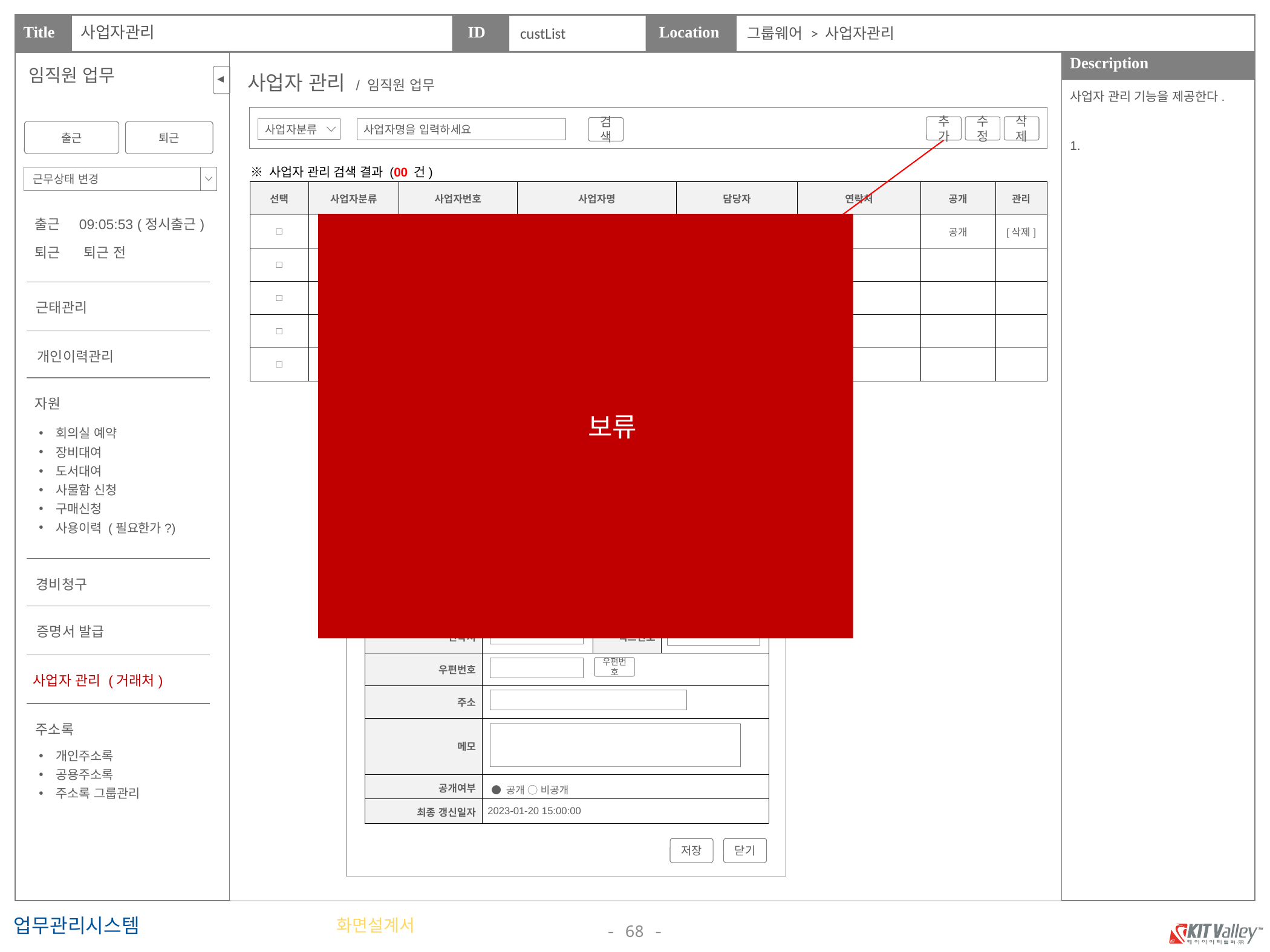

사업자관리
custList
그룹웨어 > 사업자관리
임직원 업무
사업자 관리 / 임직원 업무
사업자 관리 기능을 제공한다.

1.

추가
수정
삭제
검색
사업자분류

사업자명을 입력하세요
출근
퇴근
※ 사업자 관리 검색 결과 (00 건)
근무상태 변경

| 선택 | 사업자분류 | 사업자번호 | 사업자명 | 담당자 | 연락처 | 공개 | 관리 |
| --- | --- | --- | --- | --- | --- | --- | --- |
| □ | 공공기관 | 000-000-000 | 000 기관 | 홍길동(00 부서) |  | 공개 | [삭제] |
| □ |  |  |  |  |  |  |  |
| □ |  |  |  |  |  |  |  |
| □ |  |  |  |  |  |  |  |
| □ |  |  |  |  |  |  |  |
출근
09:05:53 (정시출근)
보류
퇴근
퇴근 전
근태관리
개인이력관리
자원
사업자 관리

저장
닫기
②
회의실 예약
장비대여
도서대여
사물함 신청
구매신청
사용이력 (필요한가?)
※ 사업자정보 추가 및 수정하기
| \*사업자 분류 |  |  |  |
| --- | --- | --- | --- |
| 사업자번호 |  |  |  |
| \*사업자명 |  |  |  |
| 대표자명 |  |  |  |
| 담당자명 |  | 부서명 |  |
| 연락처 |  | 팩스번호 |  |
| 우편번호 |  |  |  |
| 주소 |  |  |  |
| 메모 |  |  |  |
| 공개여부 |  |  |  |
| 최종 갱신일자 | 2023-01-20 15:00:00 |  |  |
사업자분류

0001
중복확인

경비청구

증명서 발급

우편번호

사업자 관리 (거래처)

주소록

개인주소록
공용주소록
주소록 그룹관리
● 공개 ◯ 비공개